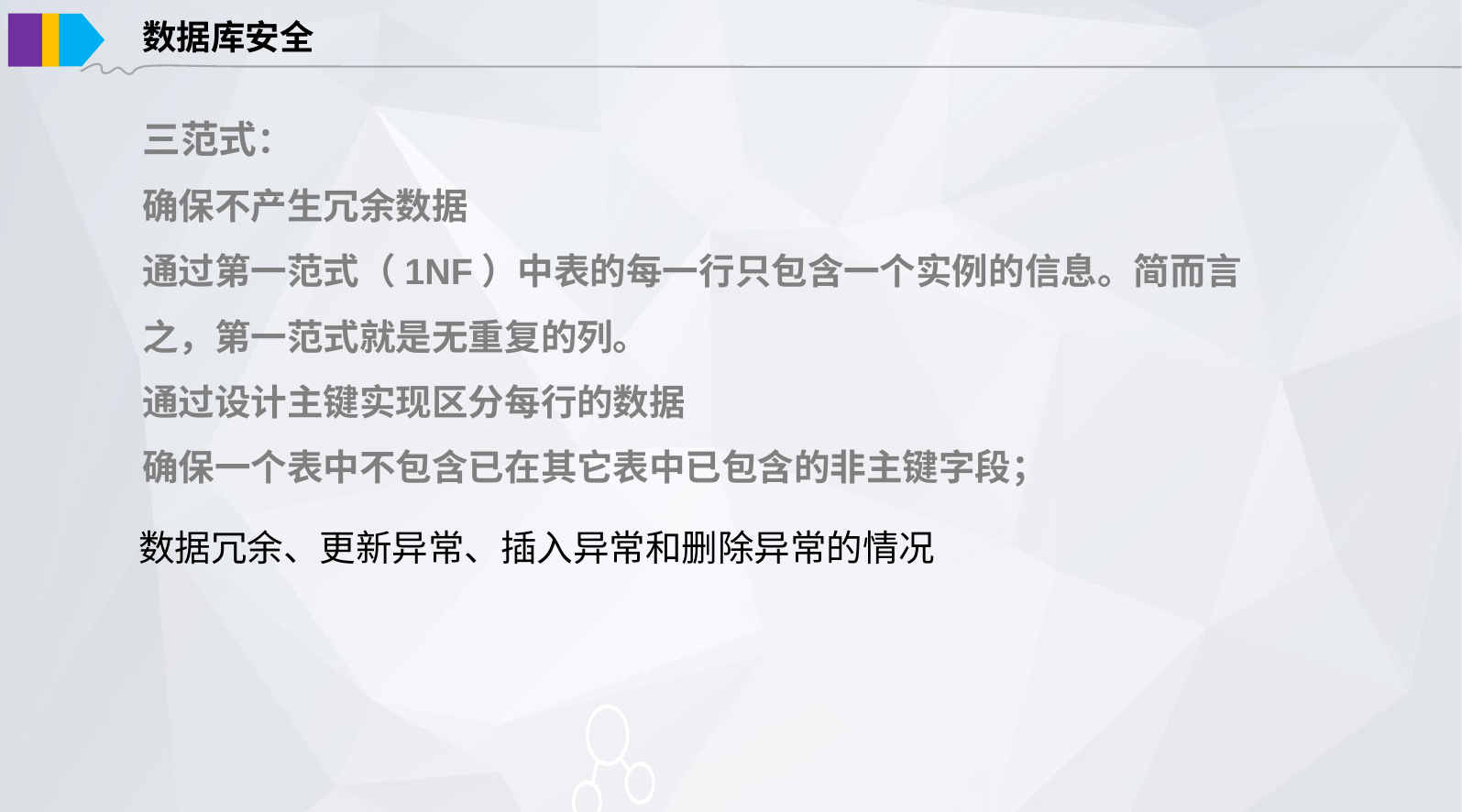

数据库安全

三范式：
确保不产生冗余数据
通过第一范式（1NF）中表的每一行只包含一个实例的信息。简而言之，第一范式就是无重复的列。
通过设计主键实现区分每行的数据
确保一个表中不包含已在其它表中已包含的非主键字段；
数据冗余、更新异常、插入异常和删除异常的情况